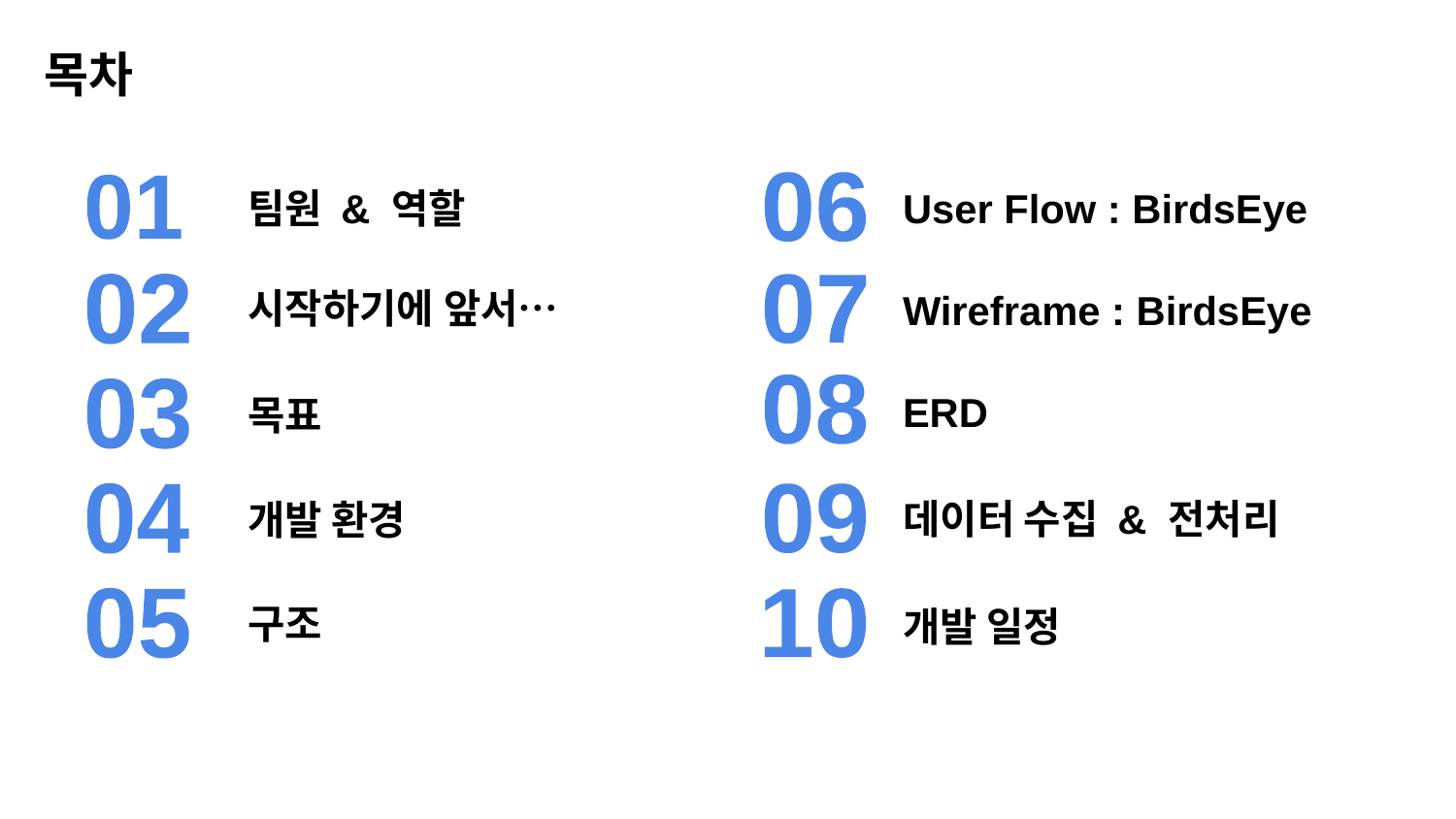

# 목차
팀원 & 역할
User Flow : BirdsEye
06
01
시작하기에 앞서…
Wireframe : BirdsEye
02
07
ERD
목표
08
03
개발 환경
데이터 수집 & 전처리
04
09
구조
개발 일정
05
10